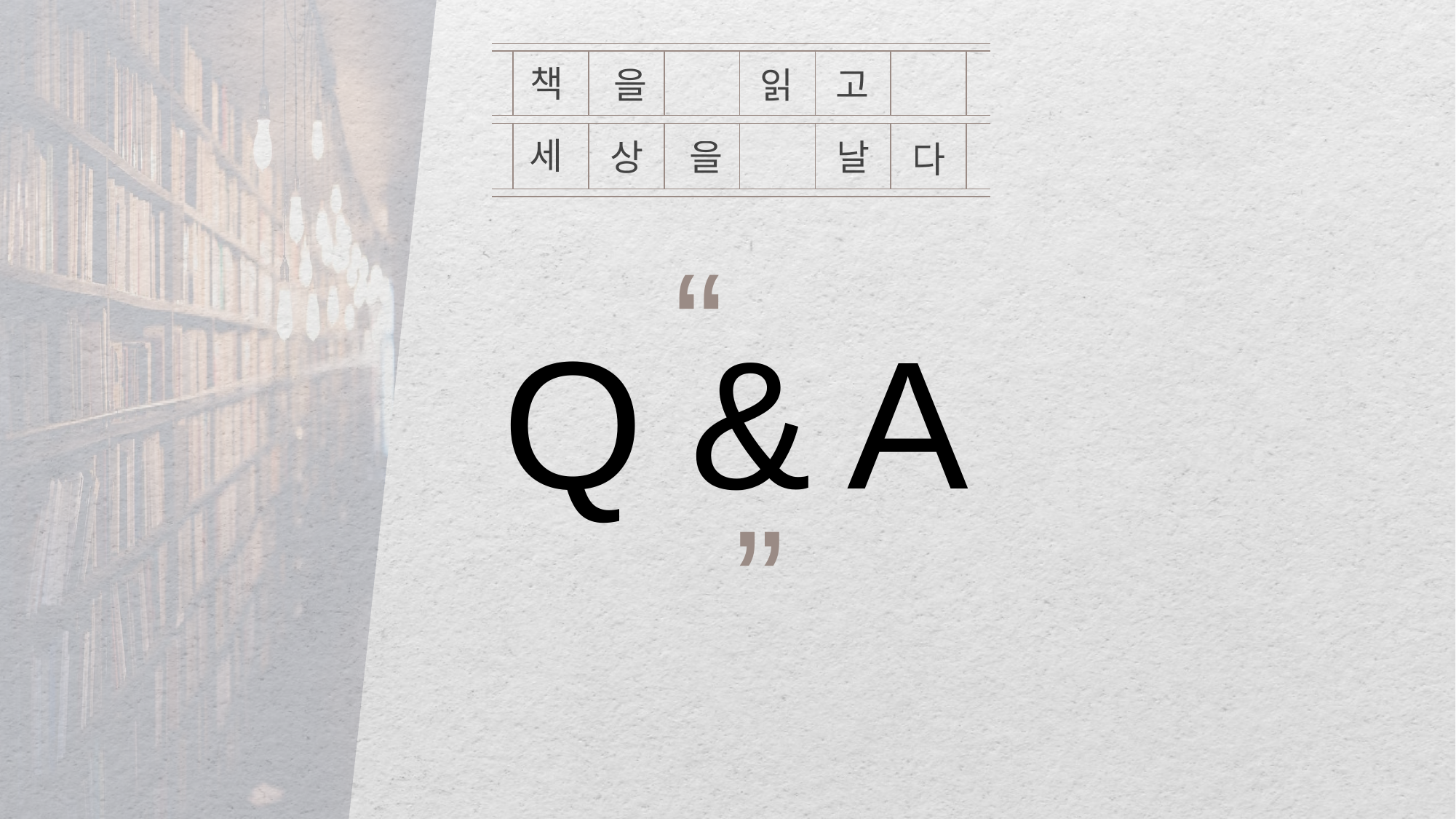

책
을
고
읽
세
날
상
을
다
“
Q & A
”